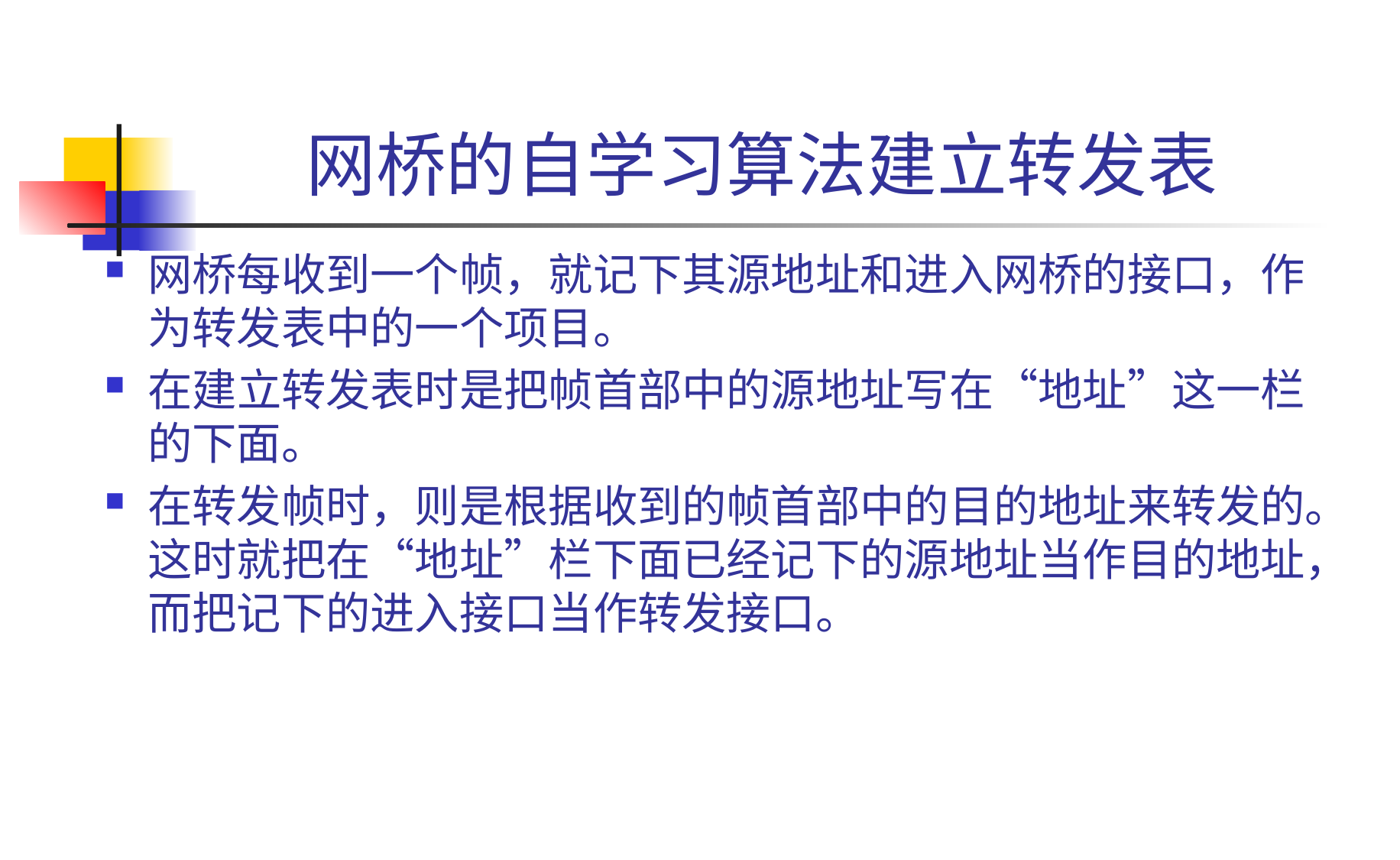

# 网桥的自学习算法建立转发表
网桥每收到一个帧，就记下其源地址和进入网桥的接口，作为转发表中的一个项目。
在建立转发表时是把帧首部中的源地址写在“地址”这一栏的下面。
在转发帧时，则是根据收到的帧首部中的目的地址来转发的。这时就把在“地址”栏下面已经记下的源地址当作目的地址，而把记下的进入接口当作转发接口。